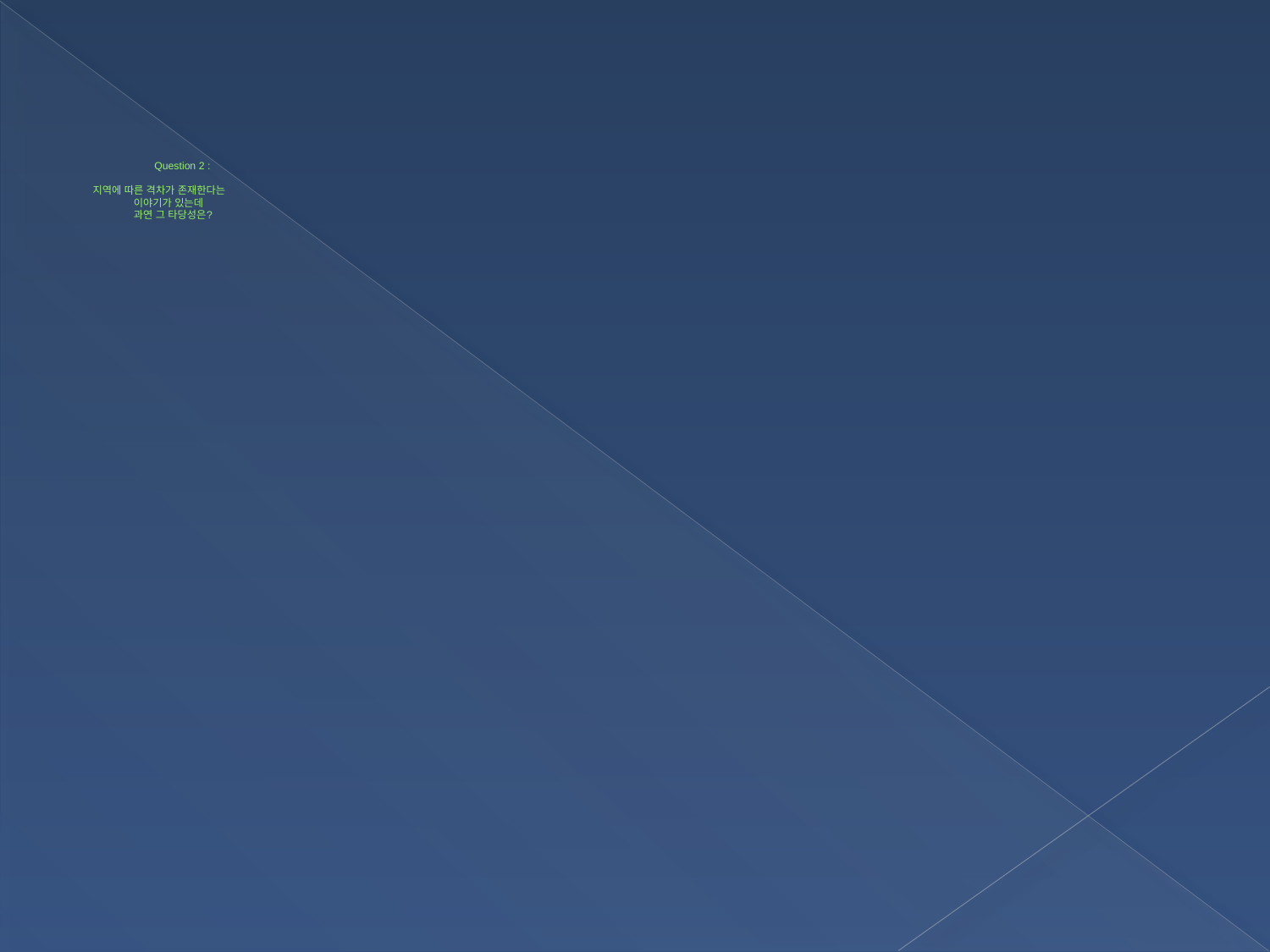

# Question 2 : 지역에 따른 격차가 존재한다는 이야기가 있는데 과연 그 타당성은?